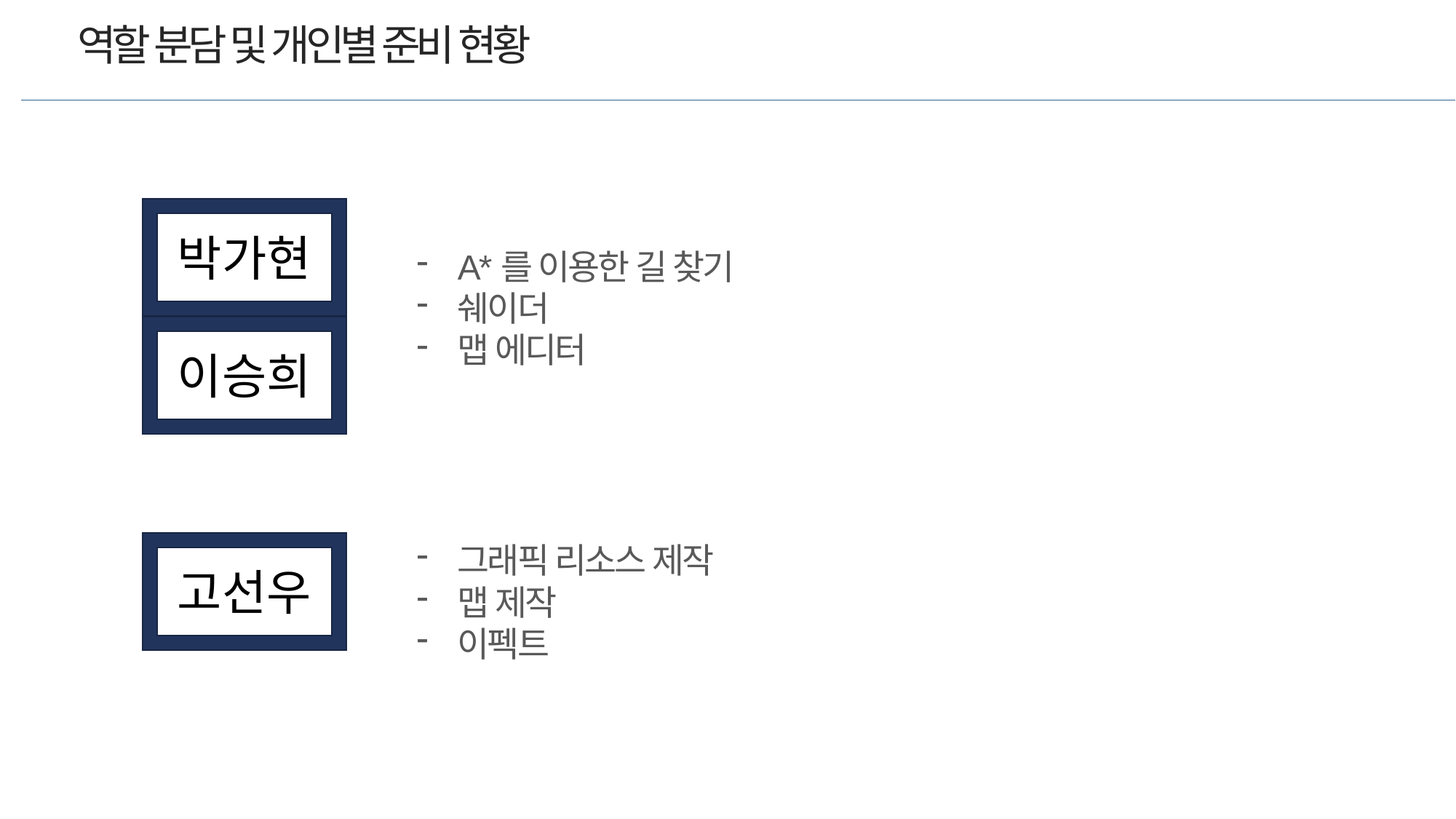

역할 분담 및 개인별 준비 현황

박가현
A*를 이용한 길 찾기
쉐이더
맵 에디터

이승희

고선우
그래픽 리소스 제작
맵 제작
이펙트